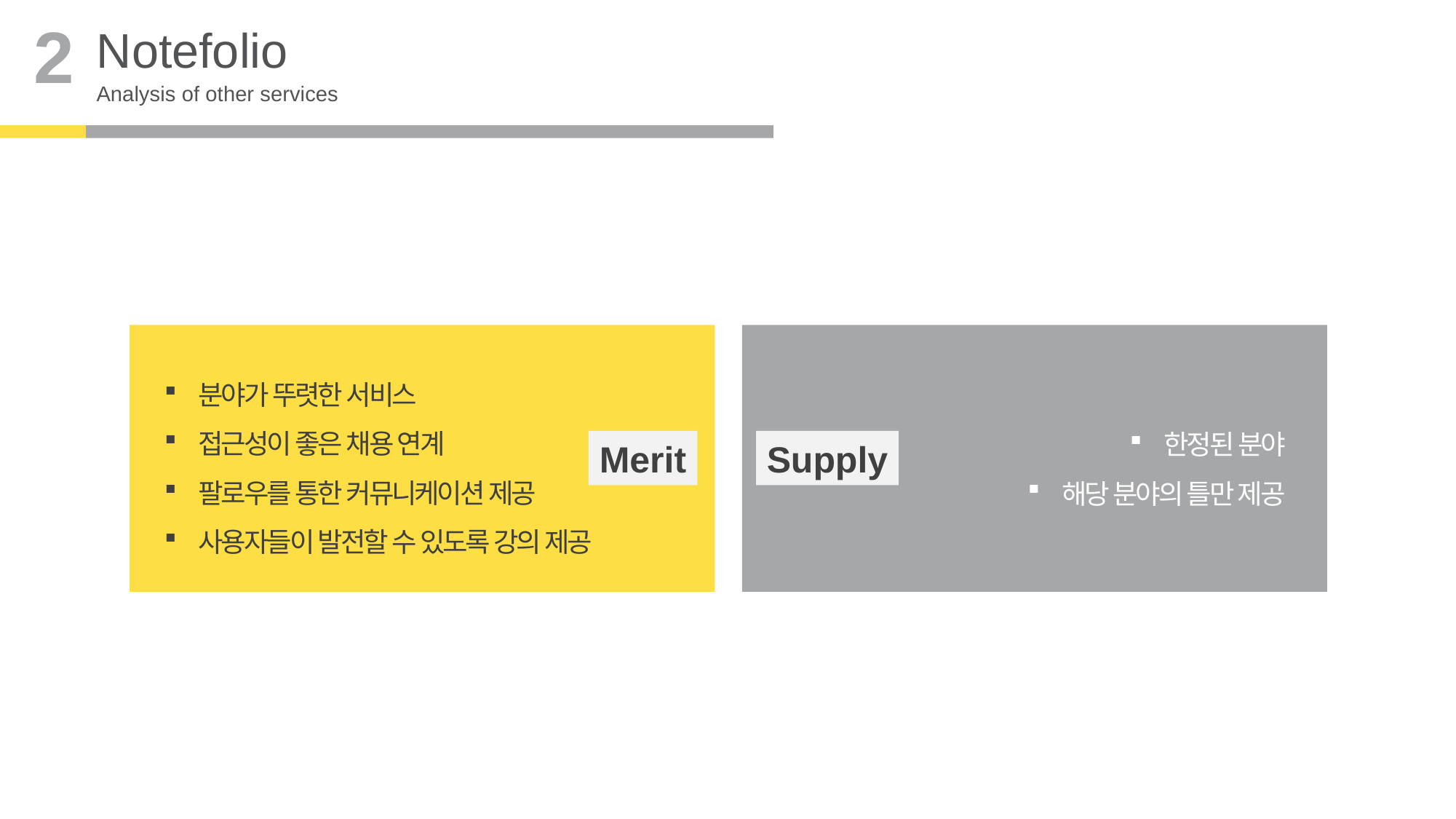

2
Notefolio
Analysis of other services

분야가 뚜렷한 서비스
접근성이 좋은 채용 연계
팔로우를 통한 커뮤니케이션 제공
사용자들이 발전할 수 있도록 강의 제공
한정된 분야
해당 분야의 틀만 제공
Merit
Supply